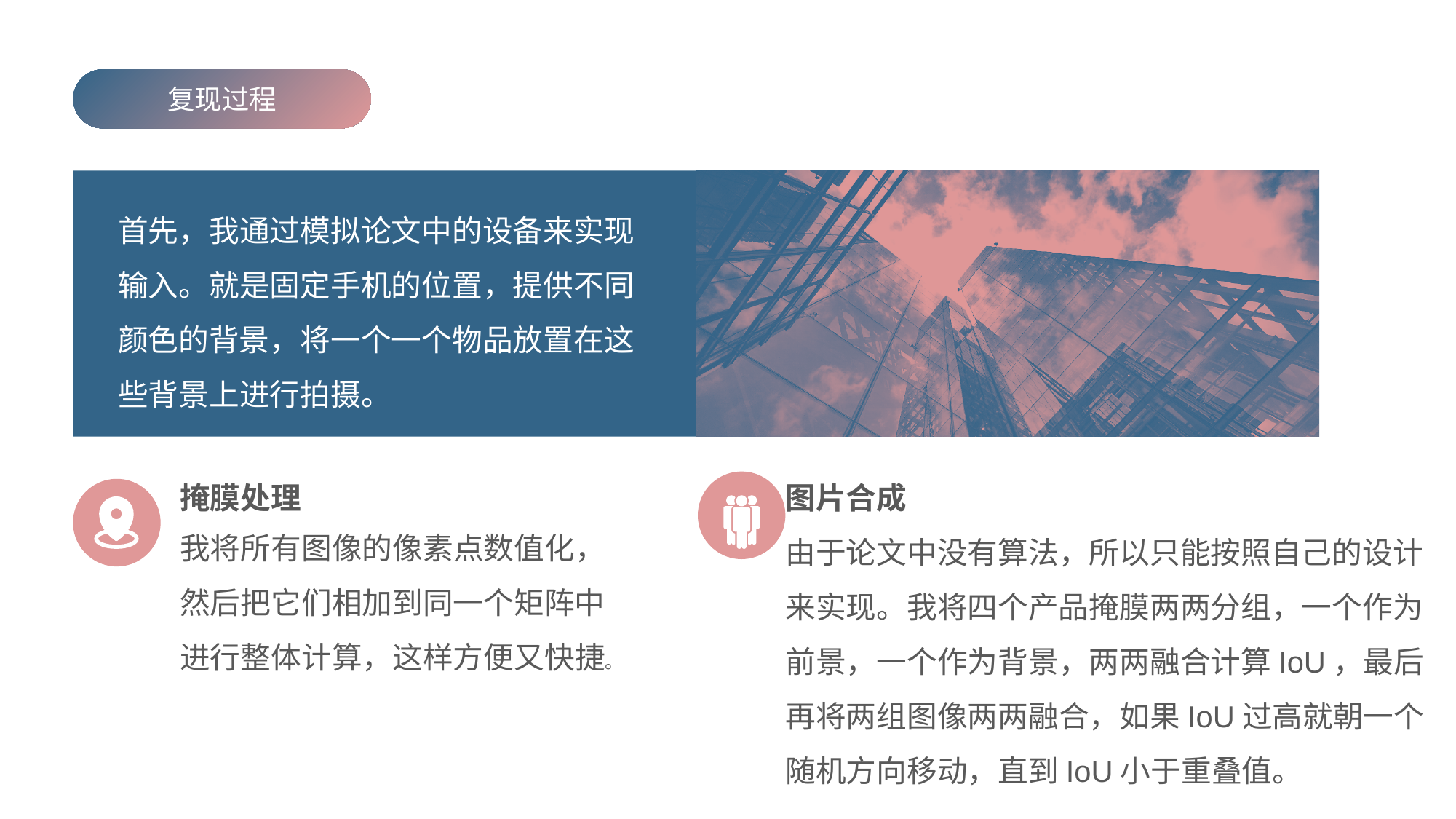

复现过程

首先，我通过模拟论文中的设备来实现输入。就是固定手机的位置，提供不同颜色的背景，将一个一个物品放置在这些背景上进行拍摄。

掩膜处理
图片合成

我将所有图像的像素点数值化，然后把它们相加到同一个矩阵中进行整体计算，这样方便又快捷。
由于论文中没有算法，所以只能按照自己的设计来实现。我将四个产品掩膜两两分组，一个作为前景，一个作为背景，两两融合计算IoU，最后再将两组图像两两融合，如果IoU过高就朝一个随机方向移动，直到IoU小于重叠值。